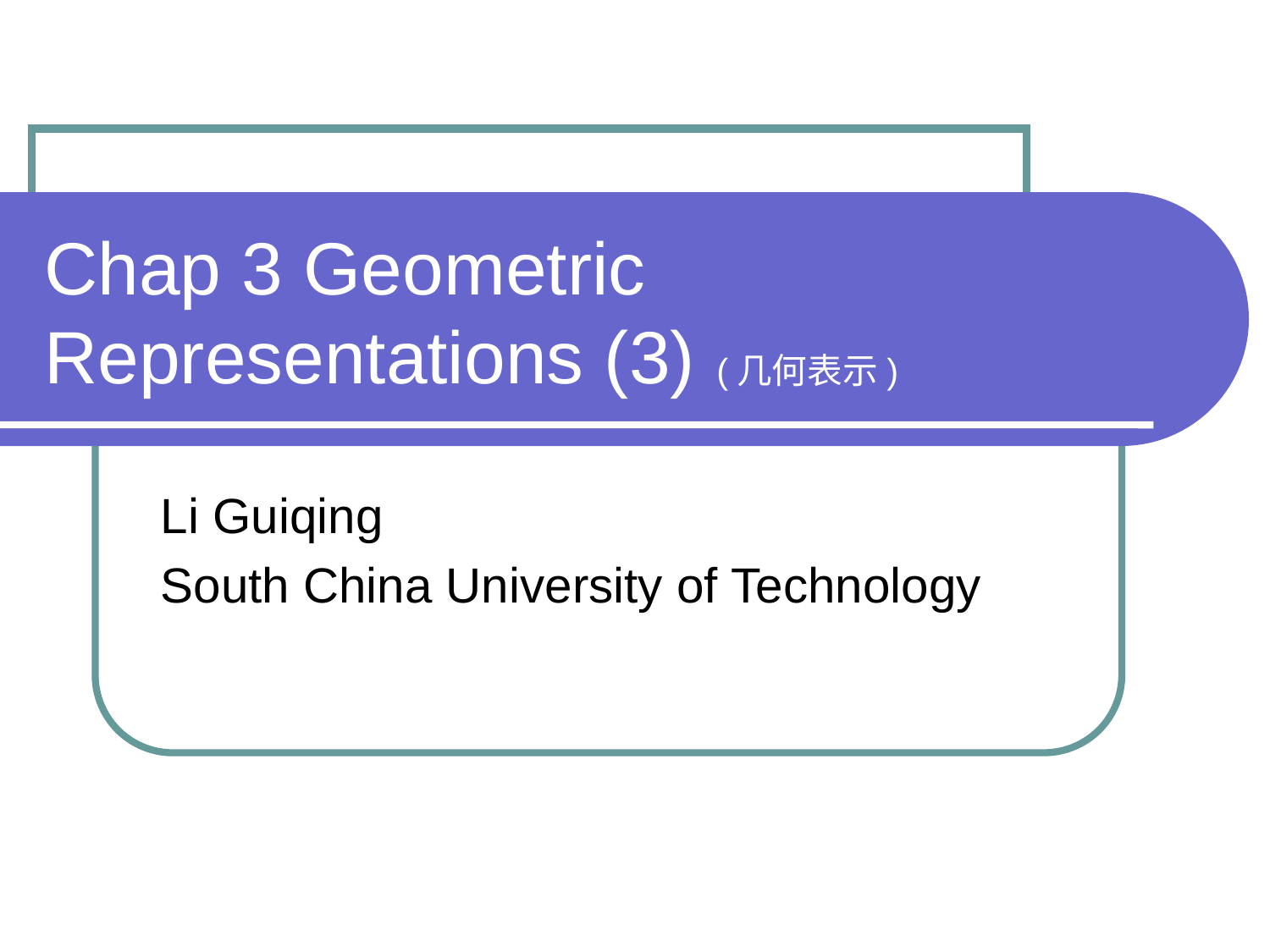

# Chap 3 Geometric Representations (3) (几何表示)
Li Guiqing
South China University of Technology